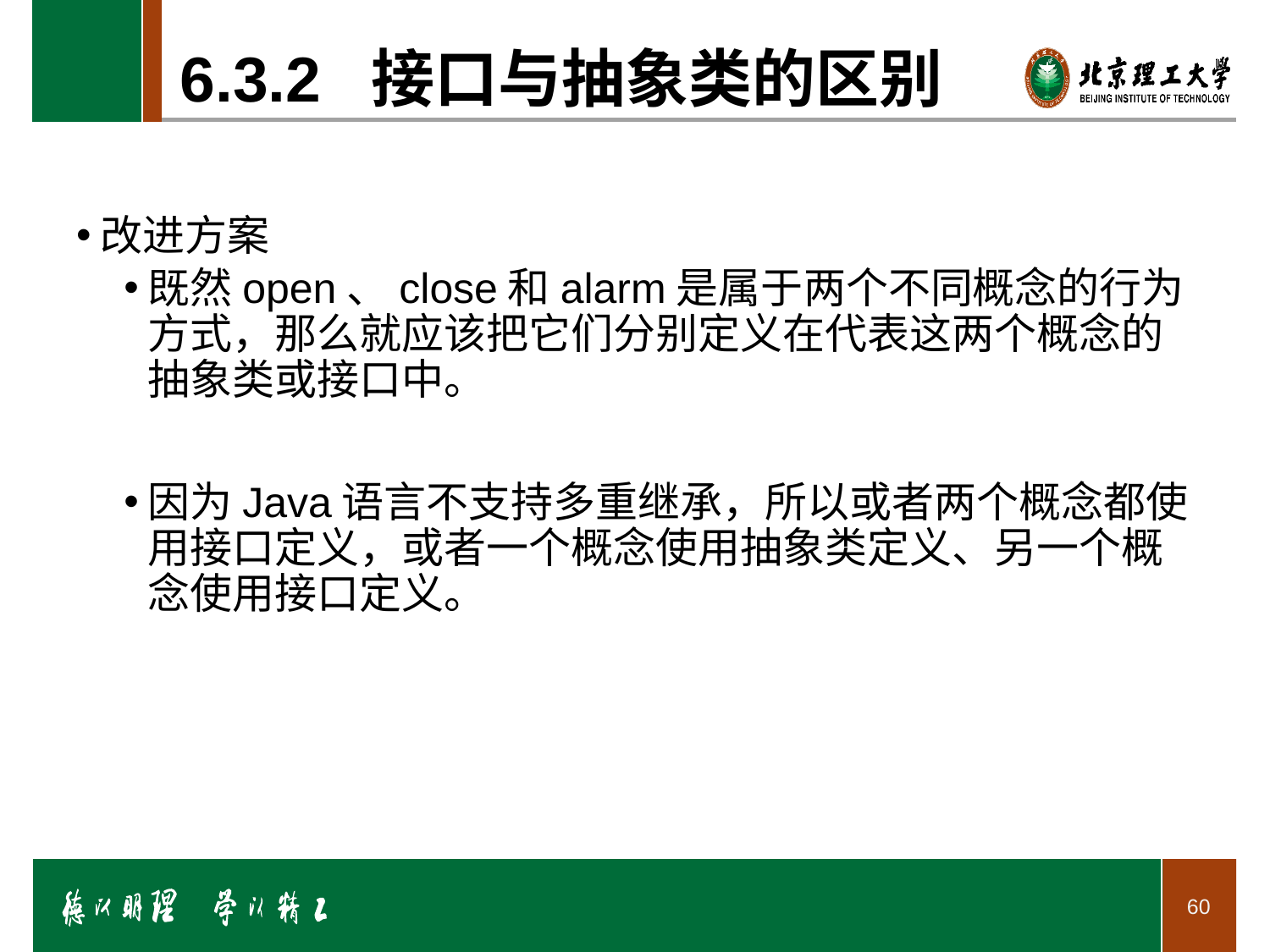

# 6.3.2  接口与抽象类的区别
改进方案
既然open、close和alarm是属于两个不同概念的行为方式，那么就应该把它们分别定义在代表这两个概念的抽象类或接口中。

因为Java语言不支持多重继承，所以或者两个概念都使用接口定义，或者一个概念使用抽象类定义、另一个概念使用接口定义。